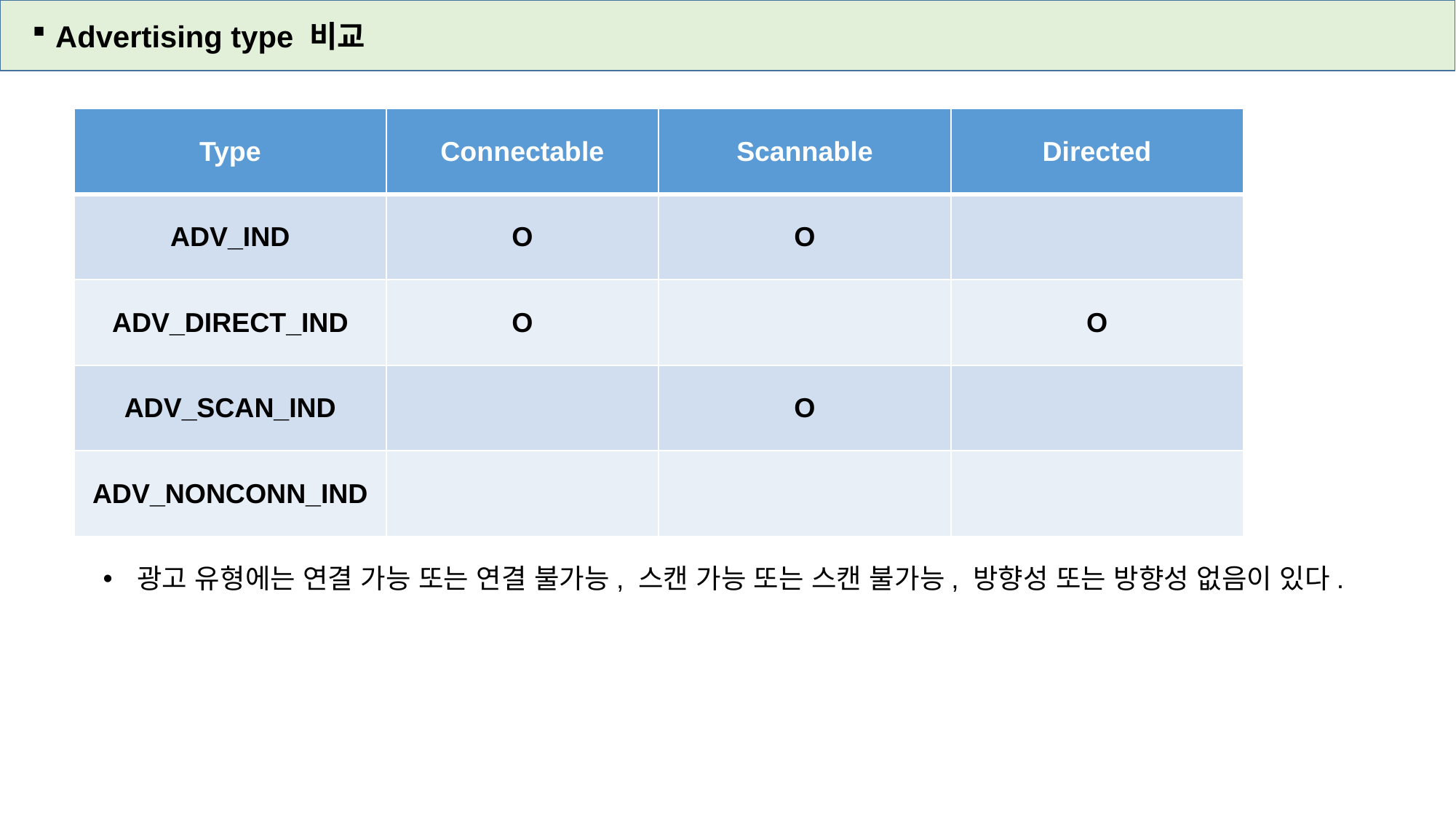

Advertising type 비교
| Type | Connectable | Scannable | Directed |
| --- | --- | --- | --- |
| ADV\_IND | O | O |  |
| ADV\_DIRECT\_IND | O |  | O |
| ADV\_SCAN\_IND |  | O |  |
| ADV\_NONCONN\_IND |  |  |  |
광고 유형에는 연결 가능 또는 연결 불가능, 스캔 가능 또는 스캔 불가능, 방향성 또는 방향성 없음이 있다.